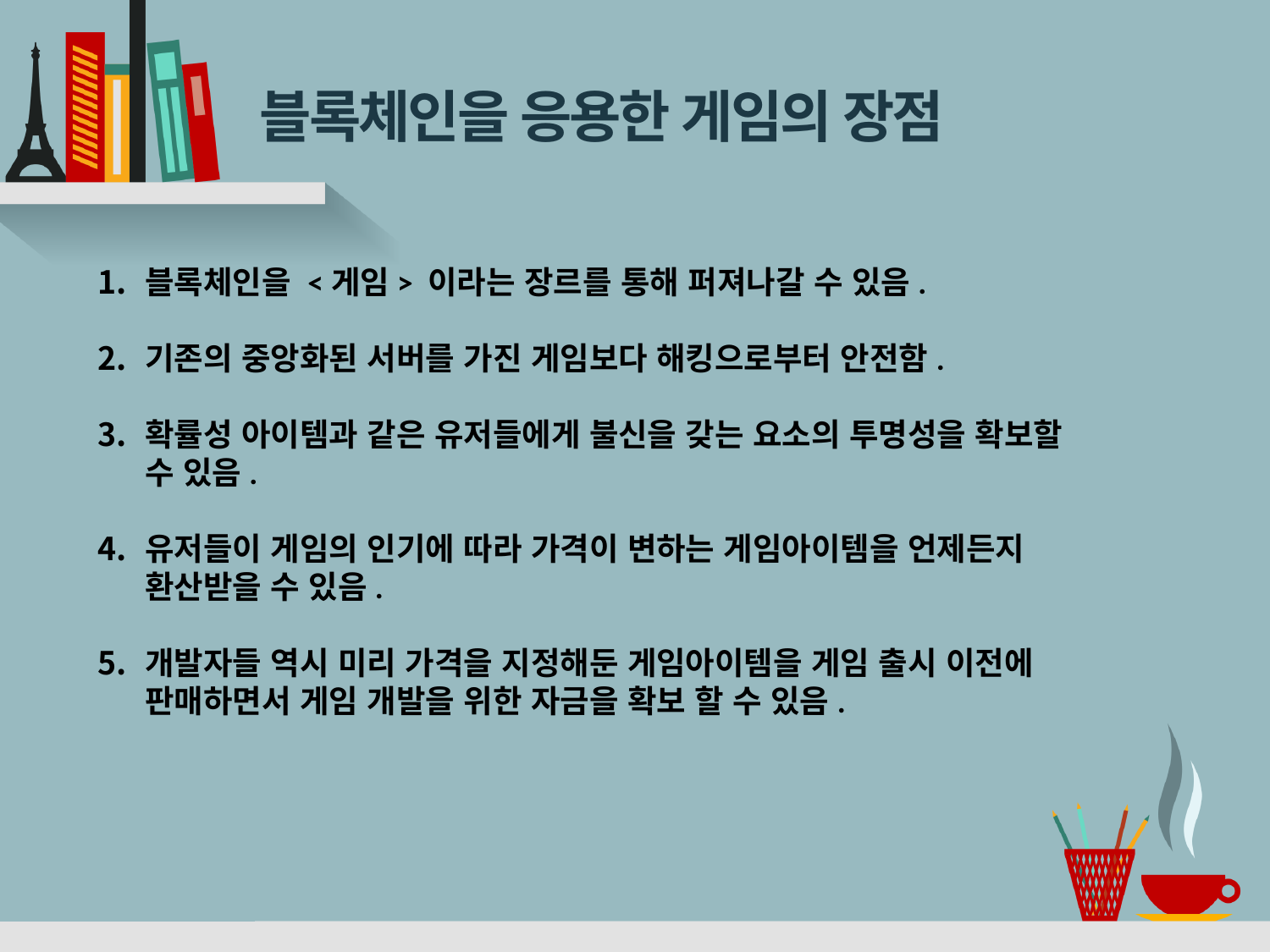

# 블록체인을 응용한 게임의 장점
블록체인을 <게임> 이라는 장르를 통해 퍼져나갈 수 있음.

기존의 중앙화된 서버를 가진 게임보다 해킹으로부터 안전함.

확률성 아이템과 같은 유저들에게 불신을 갖는 요소의 투명성을 확보할 수 있음.

유저들이 게임의 인기에 따라 가격이 변하는 게임아이템을 언제든지 환산받을 수 있음.

개발자들 역시 미리 가격을 지정해둔 게임아이템을 게임 출시 이전에 판매하면서 게임 개발을 위한 자금을 확보 할 수 있음.